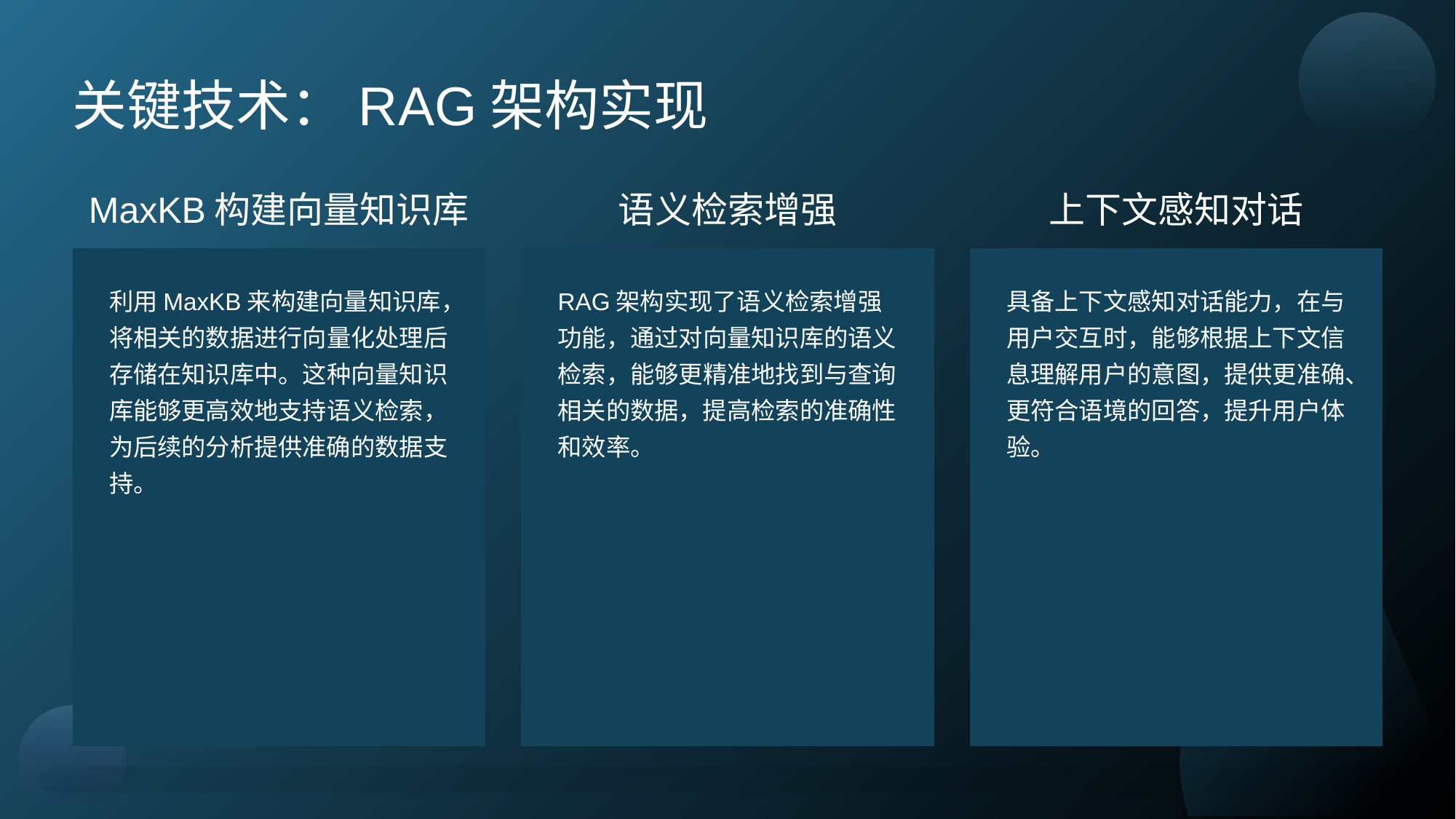

关键技术：RAG架构实现
MaxKB构建向量知识库
语义检索增强
上下文感知对话

利用MaxKB来构建向量知识库，将相关的数据进行向量化处理后存储在知识库中。这种向量知识库能够更高效地支持语义检索，为后续的分析提供准确的数据支持。
RAG架构实现了语义检索增强功能，通过对向量知识库的语义检索，能够更精准地找到与查询相关的数据，提高检索的准确性和效率。
具备上下文感知对话能力，在与用户交互时，能够根据上下文信息理解用户的意图，提供更准确、更符合语境的回答，提升用户体验。